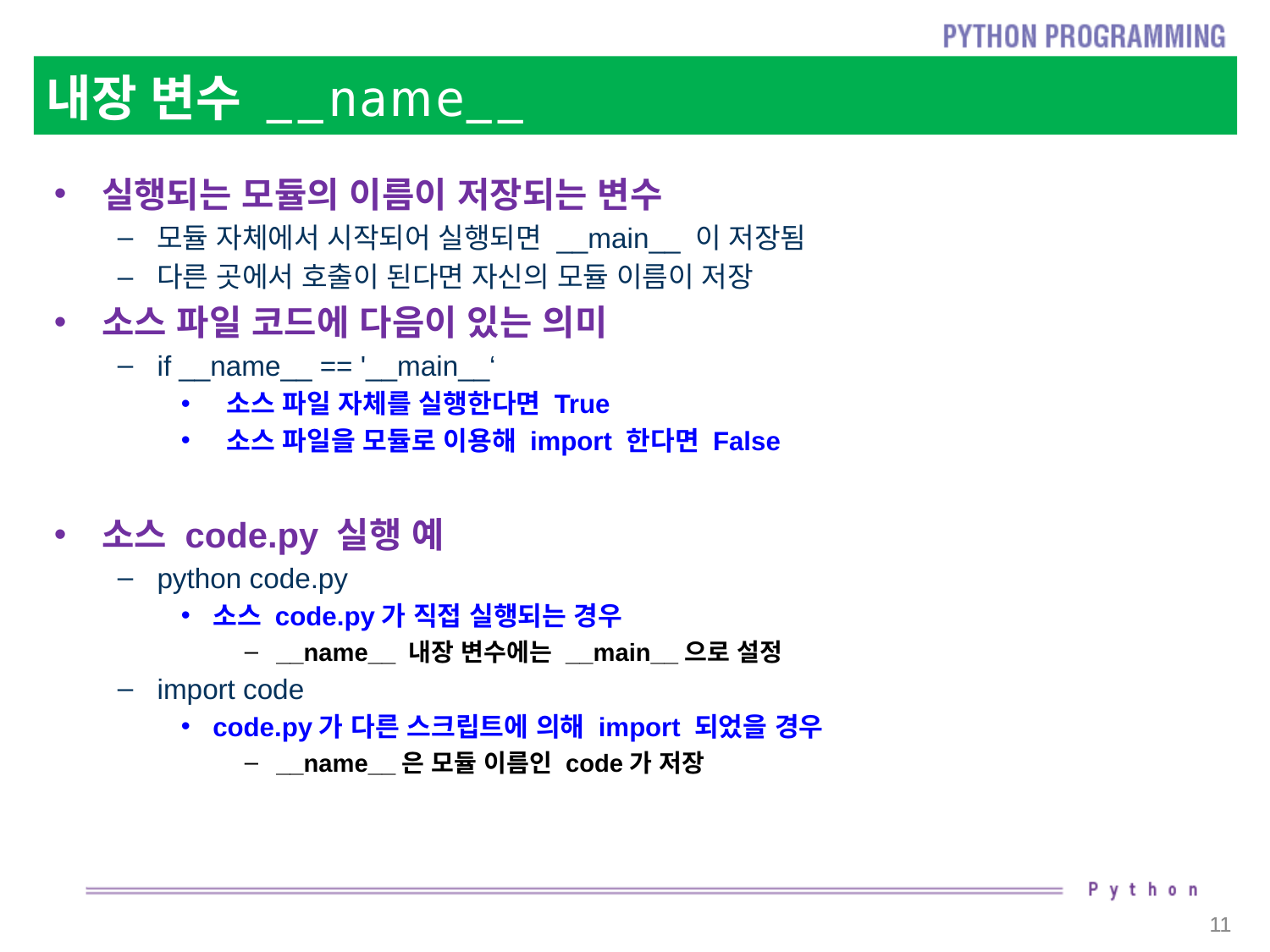

# 내장 변수 __name__
실행되는 모듈의 이름이 저장되는 변수
모듈 자체에서 시작되어 실행되면 __main__ 이 저장됨
다른 곳에서 호출이 된다면 자신의 모듈 이름이 저장
소스 파일 코드에 다음이 있는 의미
if __name__ == '__main__‘
 소스 파일 자체를 실행한다면 True
 소스 파일을 모듈로 이용해 import 한다면 False

소스 code.py 실행 예
python code.py
소스 code.py가 직접 실행되는 경우
__name__ 내장 변수에는 __main__으로 설정
import code
code.py가 다른 스크립트에 의해 import 되었을 경우
__name__은 모듈 이름인 code가 저장
11